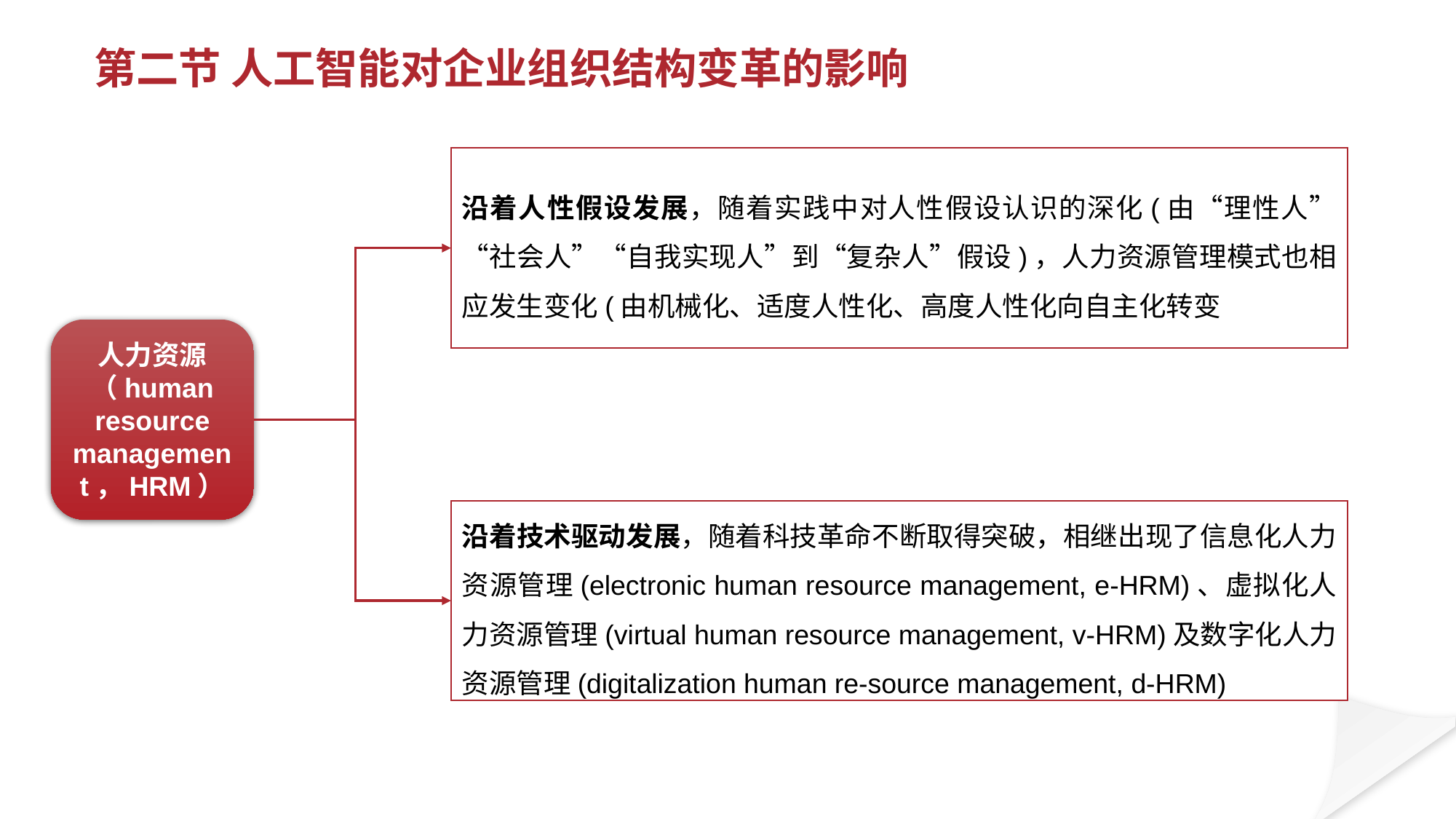

第二节 人工智能对企业组织结构变革的影响
沿着人性假设发展，随着实践中对人性假设认识的深化(由“理性人”“社会人”“自我实现人”到“复杂人”假设)，人力资源管理模式也相应发生变化(由机械化、适度人性化、高度人性化向自主化转变
人力资源（human resource management，HRM）
沿着技术驱动发展，随着科技革命不断取得突破，相继出现了信息化人力资源管理(electronic human resource management, e-HRM)、虚拟化人力资源管理(virtual human resource management, v-HRM)及数字化人力资源管理(digitalization human re-source management, d-HRM)